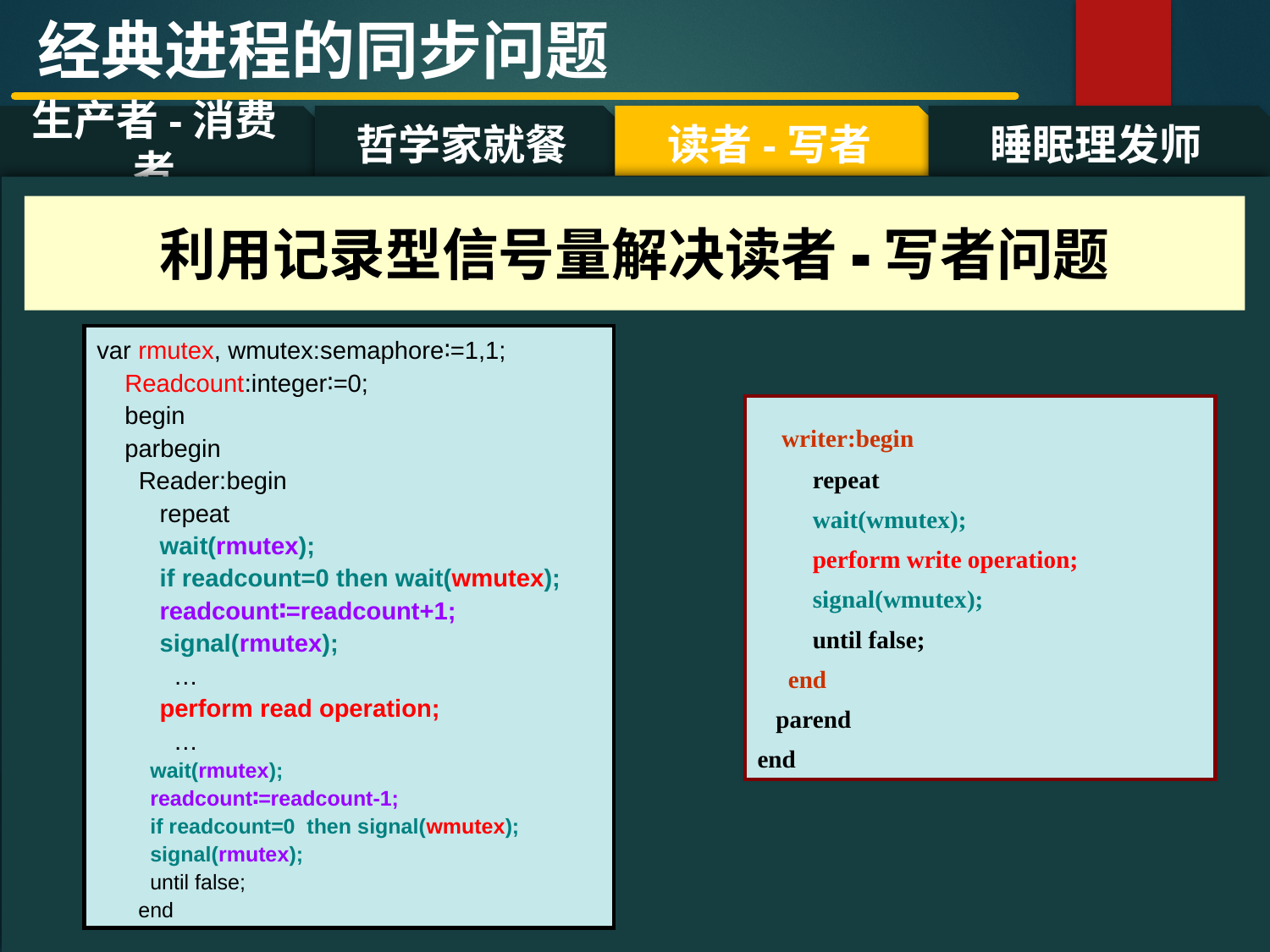

经典进程的同步问题
哲学家就餐
读者-写者
睡眠理发师
生产者-消费者
#
利用记录型信号量解决读者-写者问题
var rmutex, wmutex:semaphore∶=1,1;
    Readcount:integer∶=0;
    begin
    parbegin
      Reader:begin
         repeat
         wait(rmutex);
         if readcount=0 then wait(wmutex);
         readcount∶=readcount+1;
         signal(rmutex);
           …
         perform read operation;
           …
         wait(rmutex);
         readcount∶=readcount-1;
         if readcount=0  then signal(wmutex);
         signal(rmutex);
         until false;
       end
   writer:begin
         repeat
         wait(wmutex);
         perform write operation;
         signal(wmutex);
         until false;
     end
   parend
end